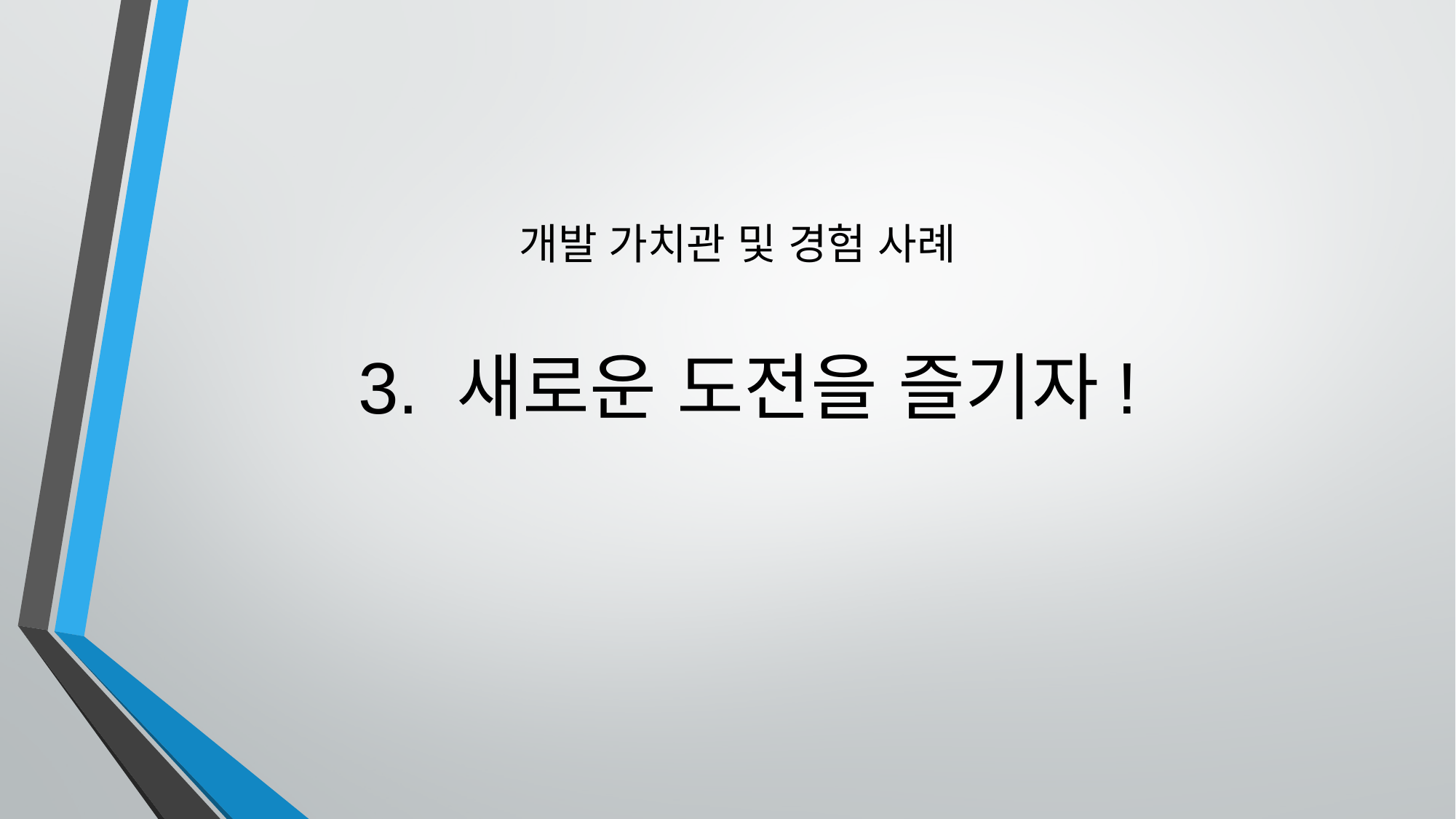

개발 가치관 및 경험 사례
 3. 새로운 도전을 즐기자!